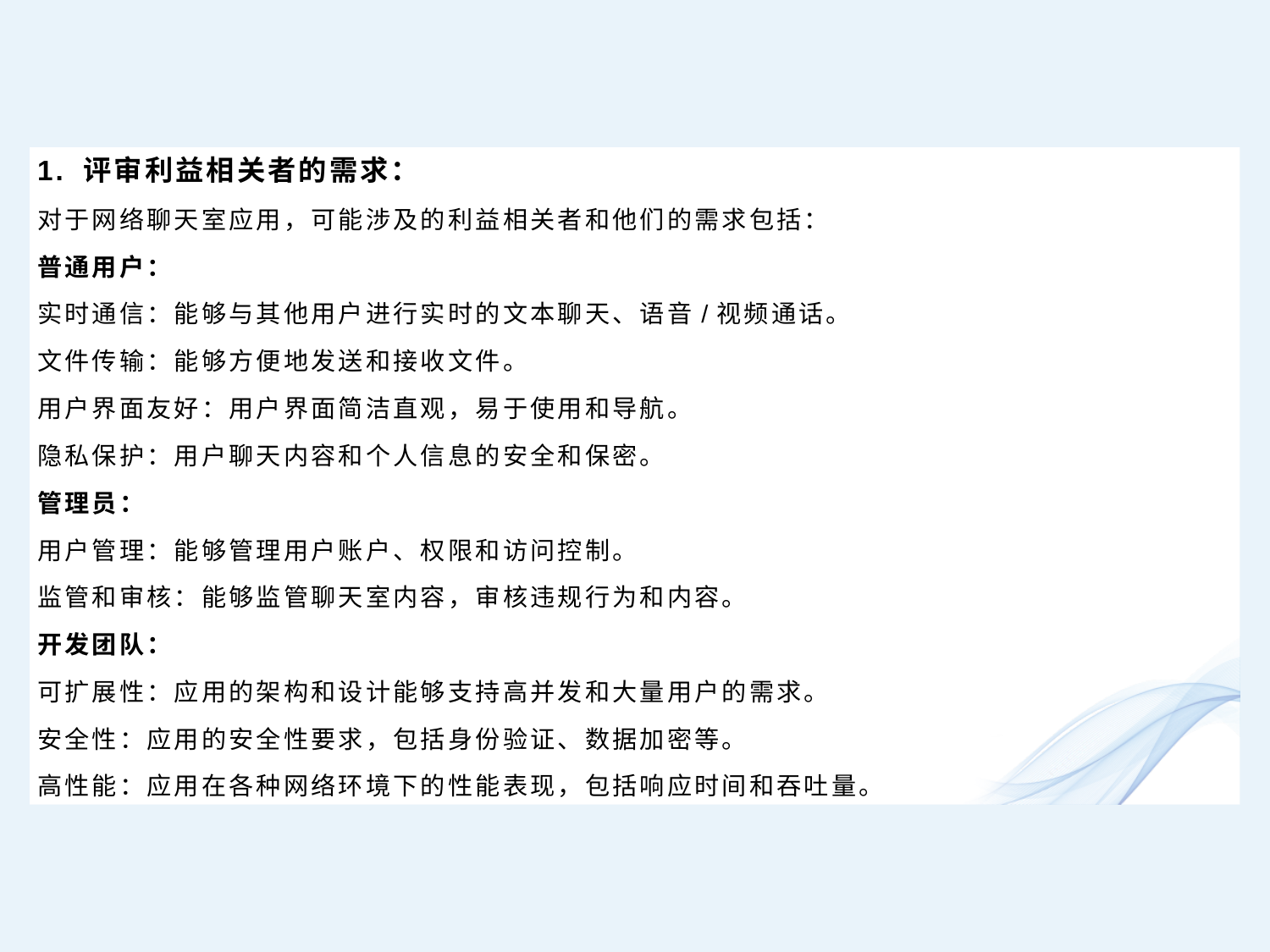

1. 评审利益相关者的需求：
对于网络聊天室应用，可能涉及的利益相关者和他们的需求包括：
普通用户：
实时通信：能够与其他用户进行实时的文本聊天、语音/视频通话。
文件传输：能够方便地发送和接收文件。
用户界面友好：用户界面简洁直观，易于使用和导航。
隐私保护：用户聊天内容和个人信息的安全和保密。
管理员：
用户管理：能够管理用户账户、权限和访问控制。
监管和审核：能够监管聊天室内容，审核违规行为和内容。
开发团队：
可扩展性：应用的架构和设计能够支持高并发和大量用户的需求。
安全性：应用的安全性要求，包括身份验证、数据加密等。
高性能：应用在各种网络环境下的性能表现，包括响应时间和吞吐量。